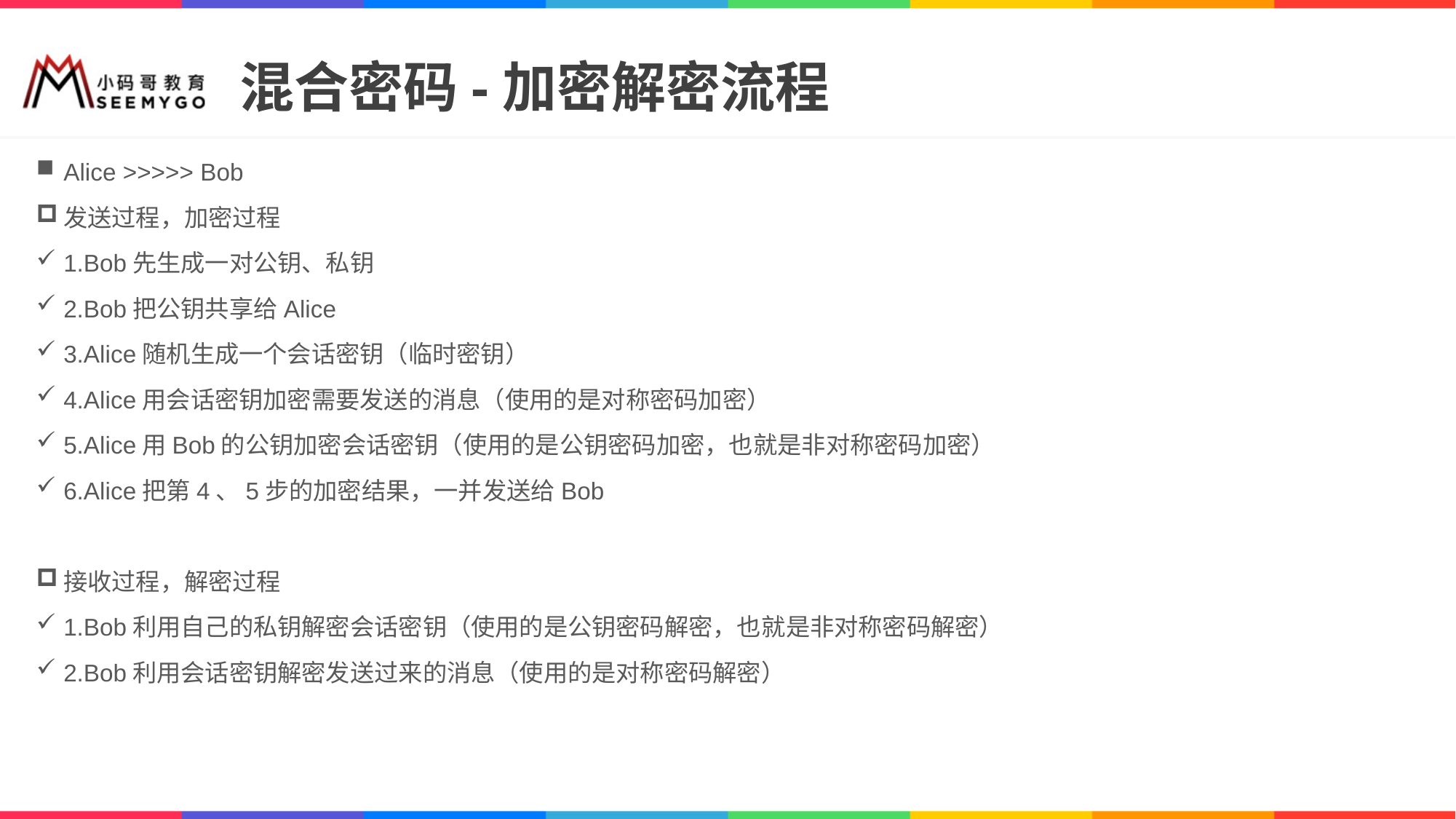

# 混合密码-加密解密流程
Alice >>>>> Bob
发送过程，加密过程
1.Bob先生成一对公钥、私钥
2.Bob把公钥共享给Alice
3.Alice随机生成一个会话密钥（临时密钥）
4.Alice用会话密钥加密需要发送的消息（使用的是对称密码加密）
5.Alice用Bob的公钥加密会话密钥（使用的是公钥密码加密，也就是非对称密码加密）
6.Alice把第4、5步的加密结果，一并发送给Bob

接收过程，解密过程
1.Bob利用自己的私钥解密会话密钥（使用的是公钥密码解密，也就是非对称密码解密）
2.Bob利用会话密钥解密发送过来的消息（使用的是对称密码解密）